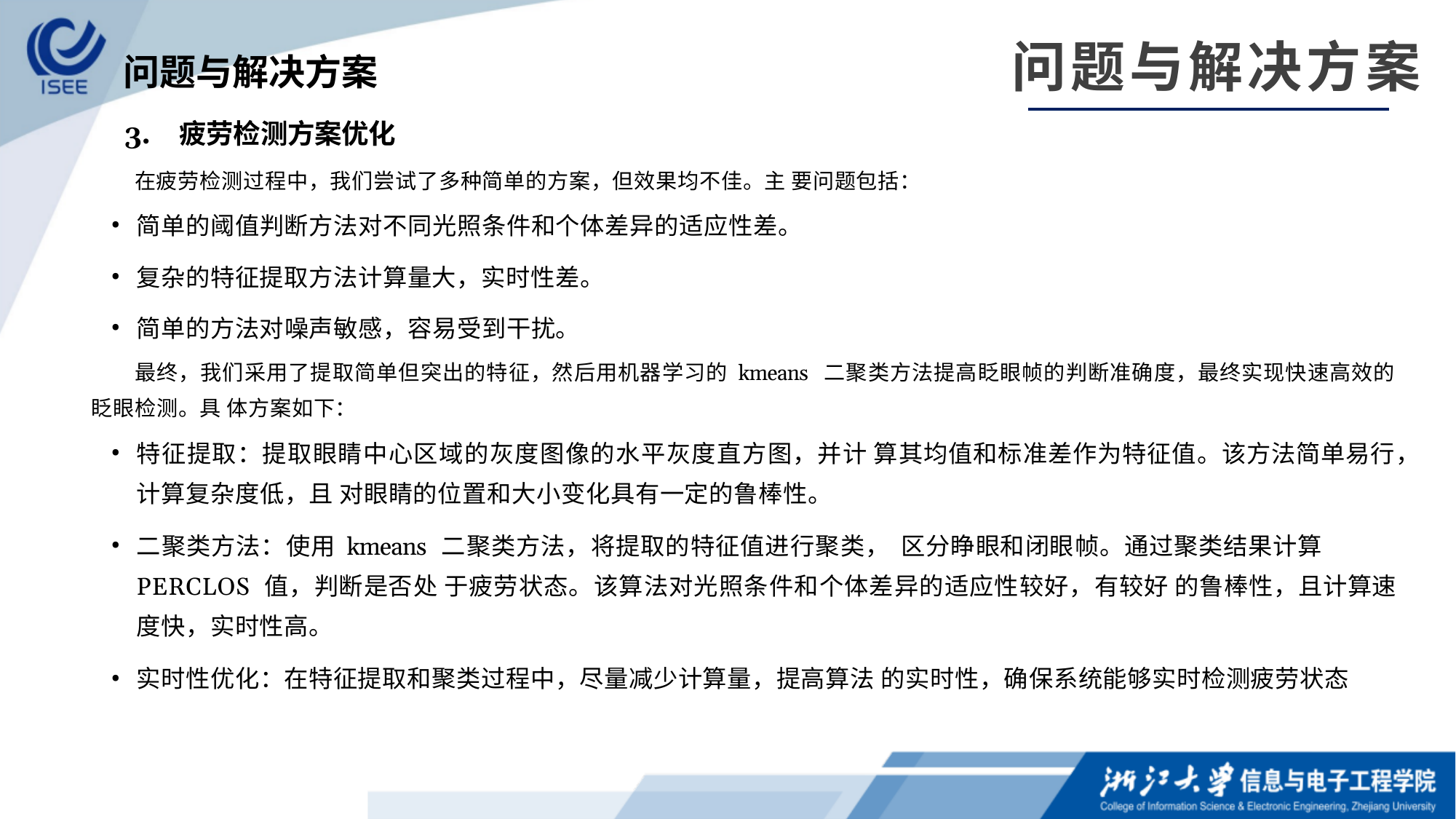

问题与解决方案
问题与解决方案
3.	疲劳检测方案优化
在疲劳检测过程中，我们尝试了多种简单的方案，但效果均不佳。主 要问题包括：
简单的阈值判断方法对不同光照条件和个体差异的适应性差。
复杂的特征提取方法计算量大，实时性差。
简单的方法对噪声敏感，容易受到干扰。
最终，我们采用了提取简单但突出的特征，然后用机器学习的 kmeans  二聚类方法提高眨眼帧的判断准确度，最终实现快速高效的眨眼检测。具 体方案如下：
特征提取：提取眼睛中心区域的灰度图像的水平灰度直方图，并计 算其均值和标准差作为特征值。该方法简单易行，计算复杂度低，且 对眼睛的位置和大小变化具有一定的鲁棒性。
二聚类方法：使用 kmeans 二聚类方法，将提取的特征值进行聚类，  区分睁眼和闭眼帧。通过聚类结果计算 PERCLOS 值，判断是否处 于疲劳状态。该算法对光照条件和个体差异的适应性较好，有较好 的鲁棒性，且计算速度快，实时性高。
实时性优化：在特征提取和聚类过程中，尽量减少计算量，提高算法 的实时性，确保系统能够实时检测疲劳状态